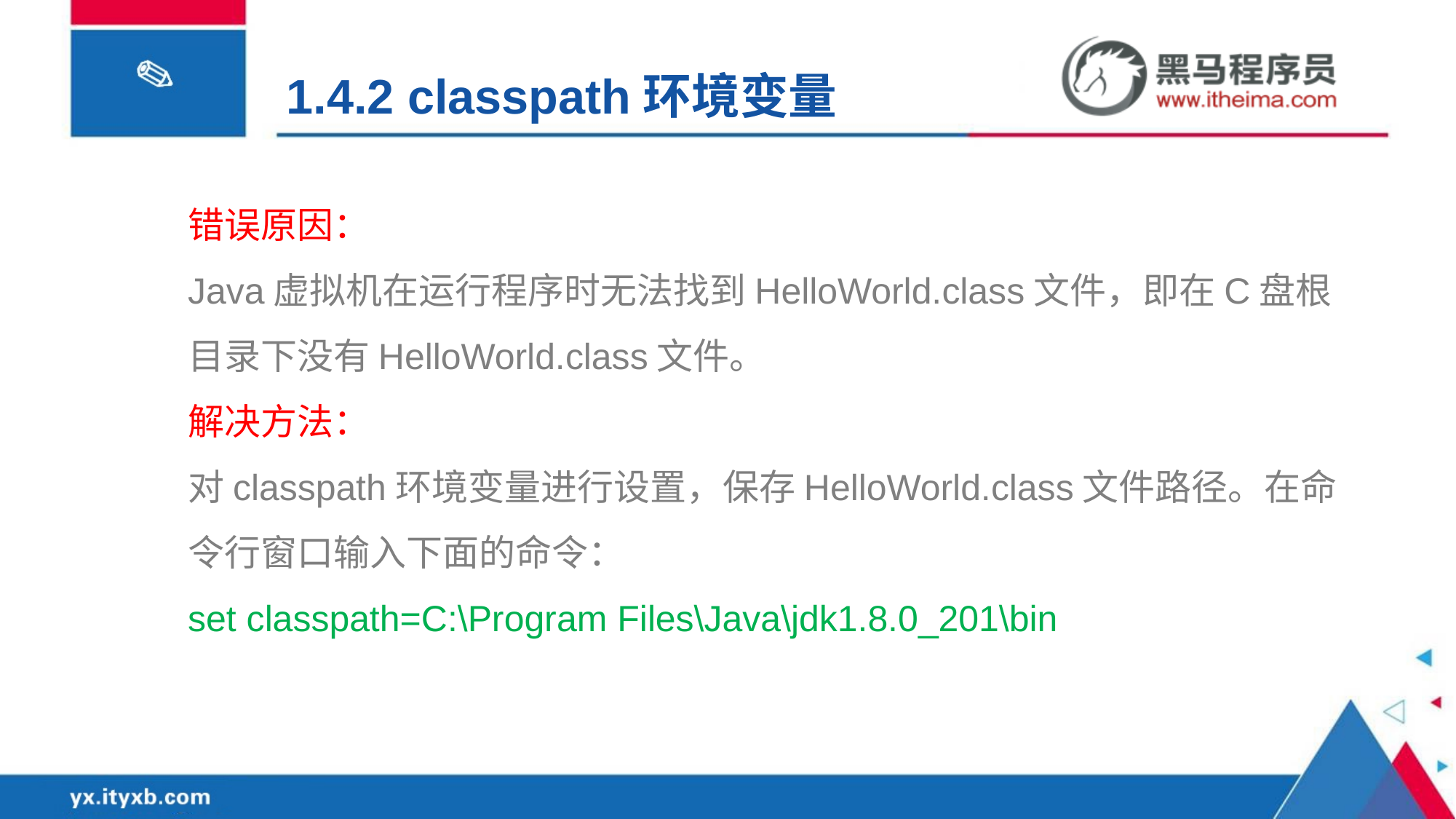

1.4.2 classpath环境变量
错误原因：
Java虚拟机在运行程序时无法找到HelloWorld.class文件，即在C盘根目录下没有HelloWorld.class文件。
解决方法：
对classpath环境变量进行设置，保存HelloWorld.class文件路径。在命令行窗口输入下面的命令：
set classpath=C:\Program Files\Java\jdk1.8.0_201\bin